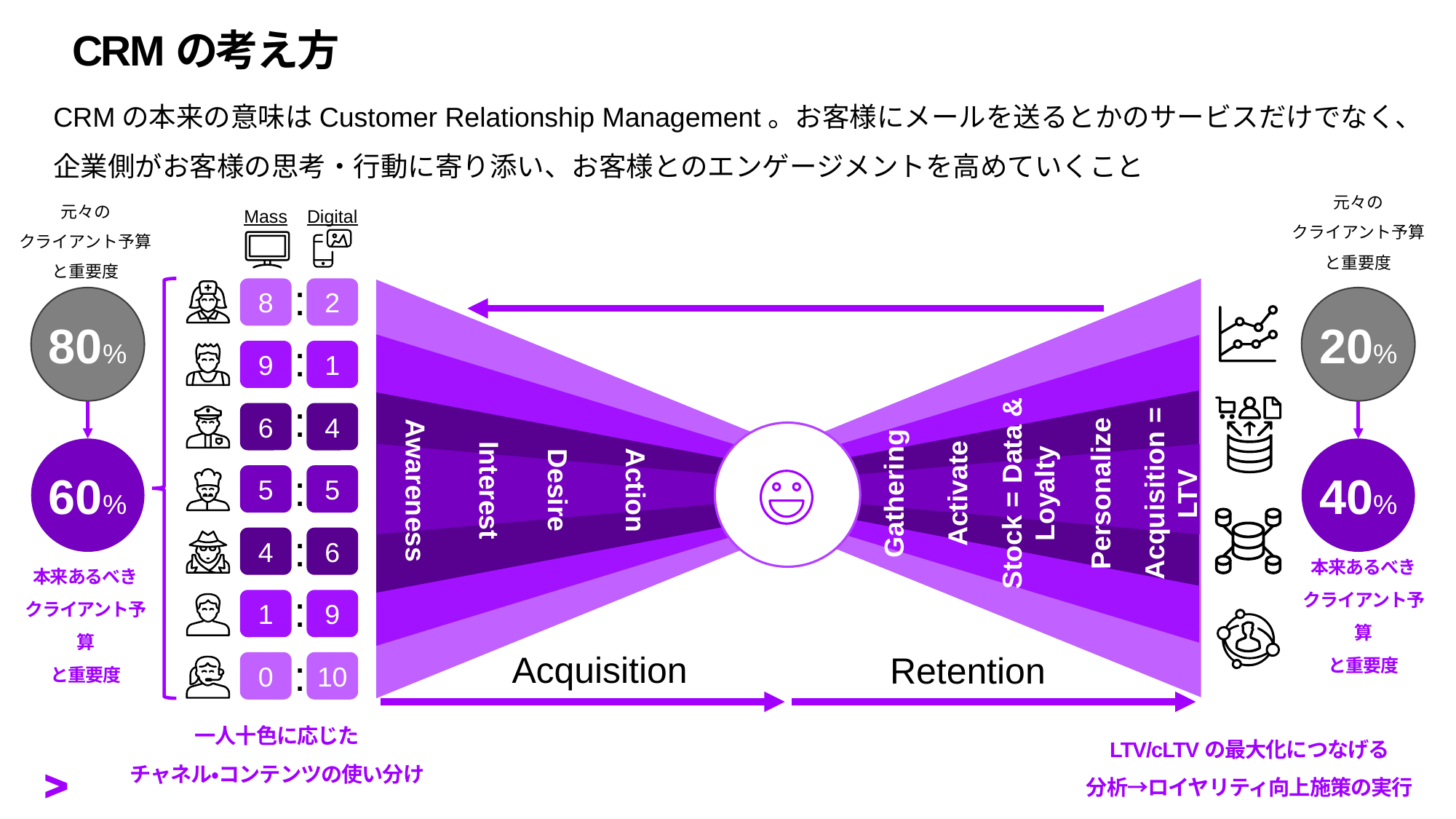

CRMの考え方
CRMの本来の意味はCustomer Relationship Management。お客様にメールを送るとかのサービスだけでなく、企業側がお客様の思考・行動に寄り添い、お客様とのエンゲージメントを高めていくこと
元々の
クライアント予算
と重要度
元々の
クライアント予算
と重要度
Mass
Digital

8
2

:

80%
20%

:
9
1

:
6
4

60%
40%
5
5

:

Awareness
Interest
Desire
Action
Gathering
Activate
Stock = Data & Loyalty
Personalize
Acquisition = LTV

4
6

:
本来あるべき
クライアント予算
と重要度
本来あるべき
クライアント予算
と重要度
1
9
:

Acquisition
Retention
0
10
:

一人十色に応じた
チャネル・コンテンツの使い分け
LTV/cLTVの最大化につなげる
分析→ロイヤリティ向上施策の実行